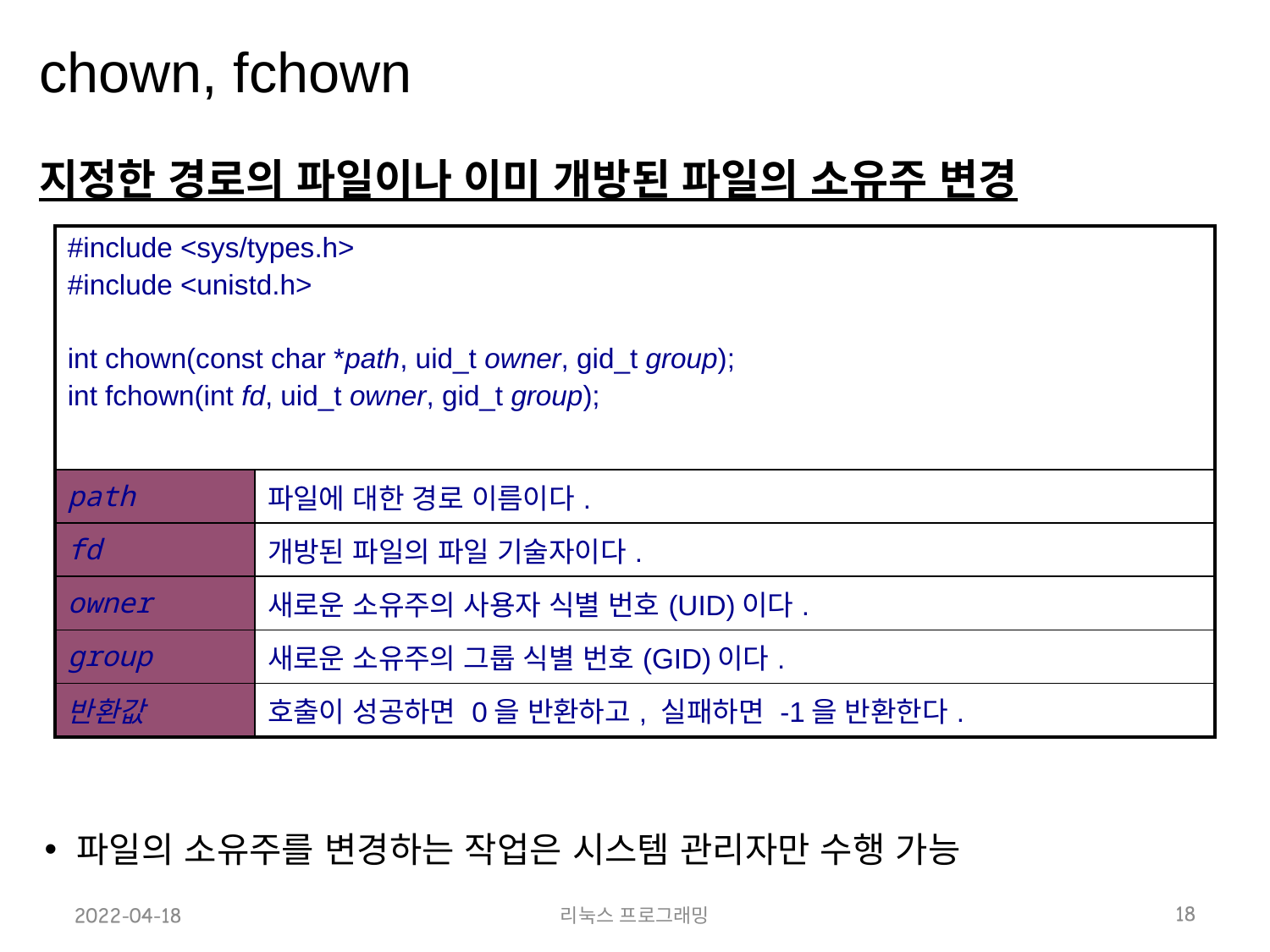

# chown, fchown
지정한 경로의 파일이나 이미 개방된 파일의 소유주 변경

파일의 소유주를 변경하는 작업은 시스템 관리자만 수행 가능

| #include <sys/types.h> #include <unistd.h> int chown(const char \*path, uid\_t owner, gid\_t group); int fchown(int fd, uid\_t owner, gid\_t group); |  |
| --- | --- |
| path | 파일에 대한 경로 이름이다. |
| fd | 개방된 파일의 파일 기술자이다. |
| owner | 새로운 소유주의 사용자 식별 번호(UID)이다. |
| group | 새로운 소유주의 그룹 식별 번호(GID)이다. |
| 반환값 | 호출이 성공하면 0을 반환하고, 실패하면 -1을 반환한다. |
2022-04-18
리눅스 프로그래밍
18